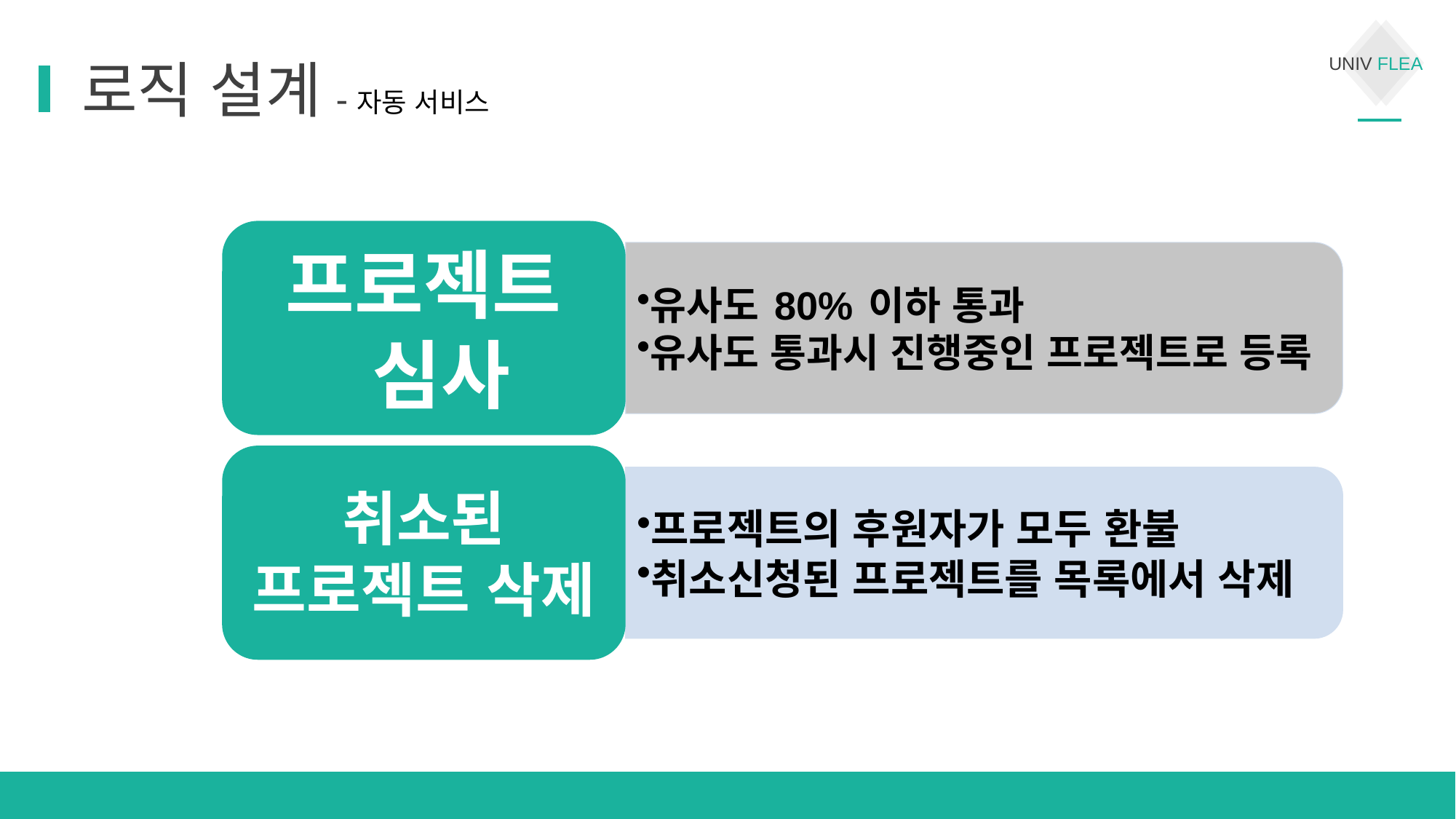

로직 설계-자동 서비스

프로젝트
 심사
유사도 80% 이하 통과
취소된 프로젝트 삭제
프로젝트의 후원자가 모두 환불
유사도 통과시 진행중인 프로젝트로 등록
취소신청된 프로젝트를 목록에서 삭제